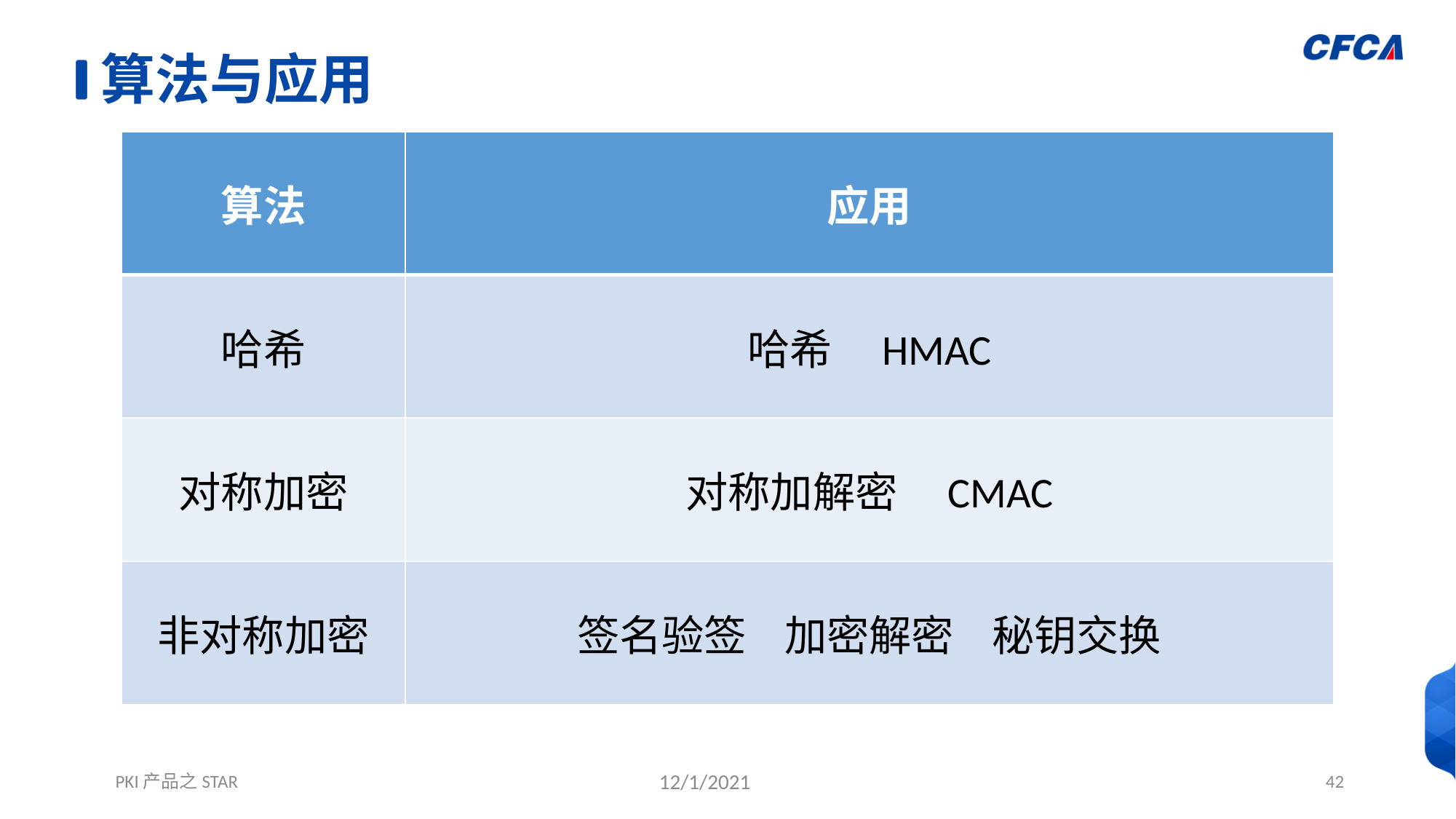

# 算法与应用
| 算法 | 应用 |
| --- | --- |
| 哈希 | 哈希 HMAC |
| 对称加密 | 对称加解密 CMAC |
| 非对称加密 | 签名验签 加密解密 秘钥交换 |
PKI产品之STAR
12/1/2021
42